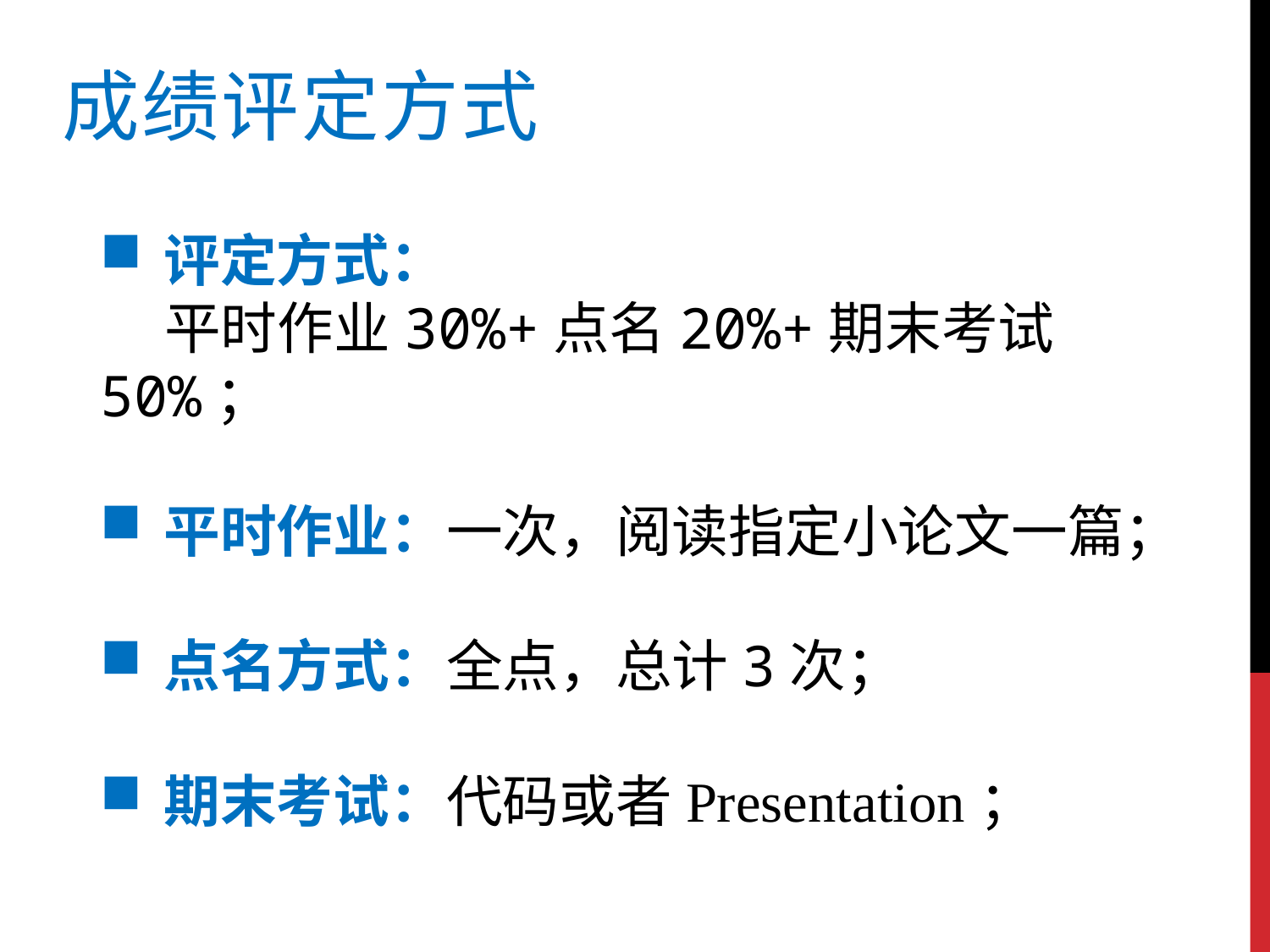

成绩评定方式
评定方式：
    平时作业30%+点名20%+期末考试50%；

平时作业：一次，阅读指定小论文一篇；

点名方式：全点，总计3次；

期末考试：代码或者Presentation；